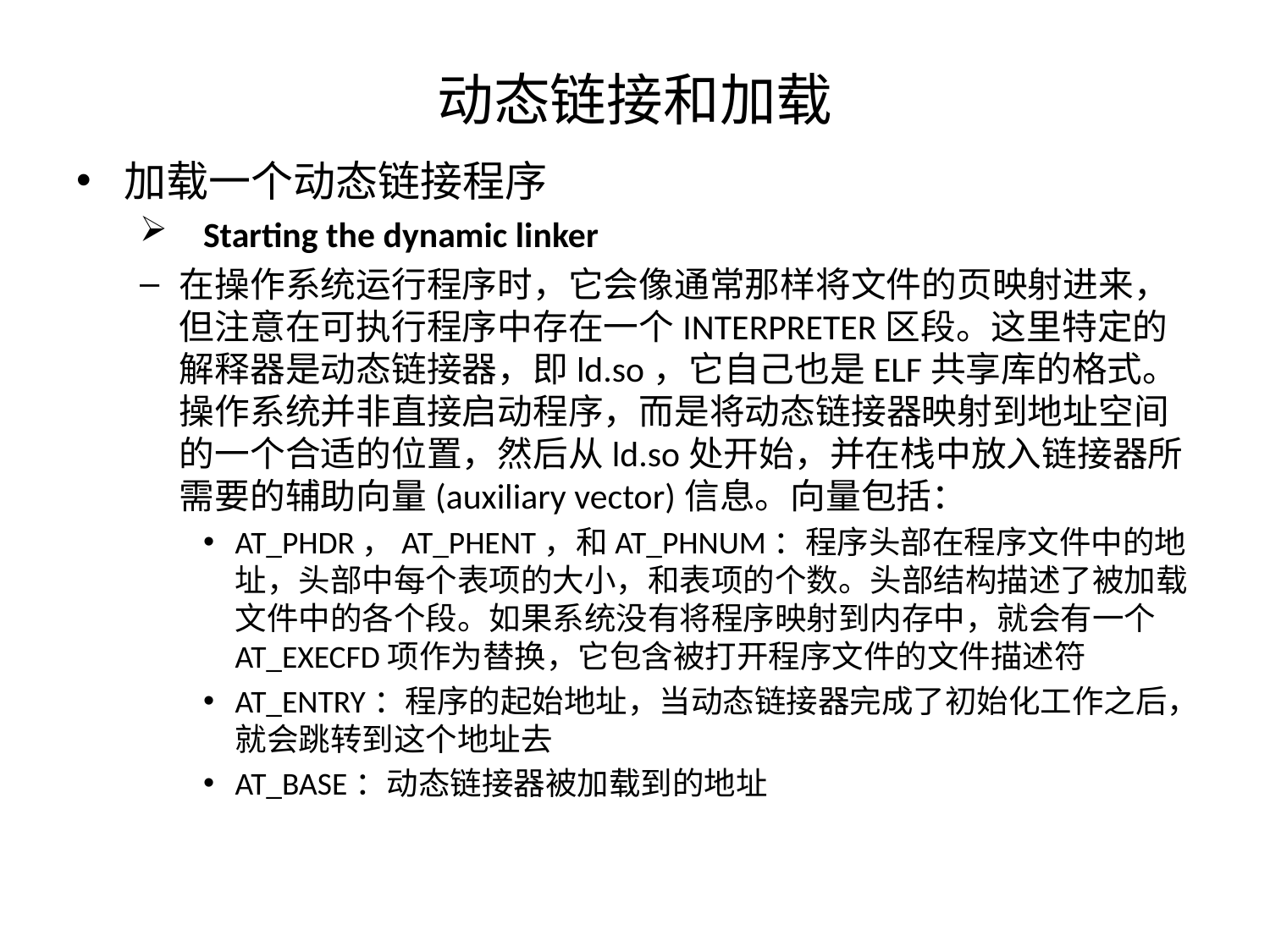

# 动态链接和加载
加载一个动态链接程序
Starting the dynamic linker
在操作系统运行程序时，它会像通常那样将文件的页映射进来，但注意在可执行程序中存在一个INTERPRETER区段。这里特定的解释器是动态链接器，即ld.so，它自己也是ELF共享库的格式。操作系统并非直接启动程序，而是将动态链接器映射到地址空间的一个合适的位置，然后从ld.so处开始，并在栈中放入链接器所需要的辅助向量(auxiliary vector)信息。向量包括：
AT_PHDR，AT_PHENT，和AT_PHNUM：程序头部在程序文件中的地址，头部中每个表项的大小，和表项的个数。头部结构描述了被加载文件中的各个段。如果系统没有将程序映射到内存中，就会有一个AT_EXECFD项作为替换，它包含被打开程序文件的文件描述符
AT_ENTRY：程序的起始地址，当动态链接器完成了初始化工作之后，就会跳转到这个地址去
AT_BASE：动态链接器被加载到的地址